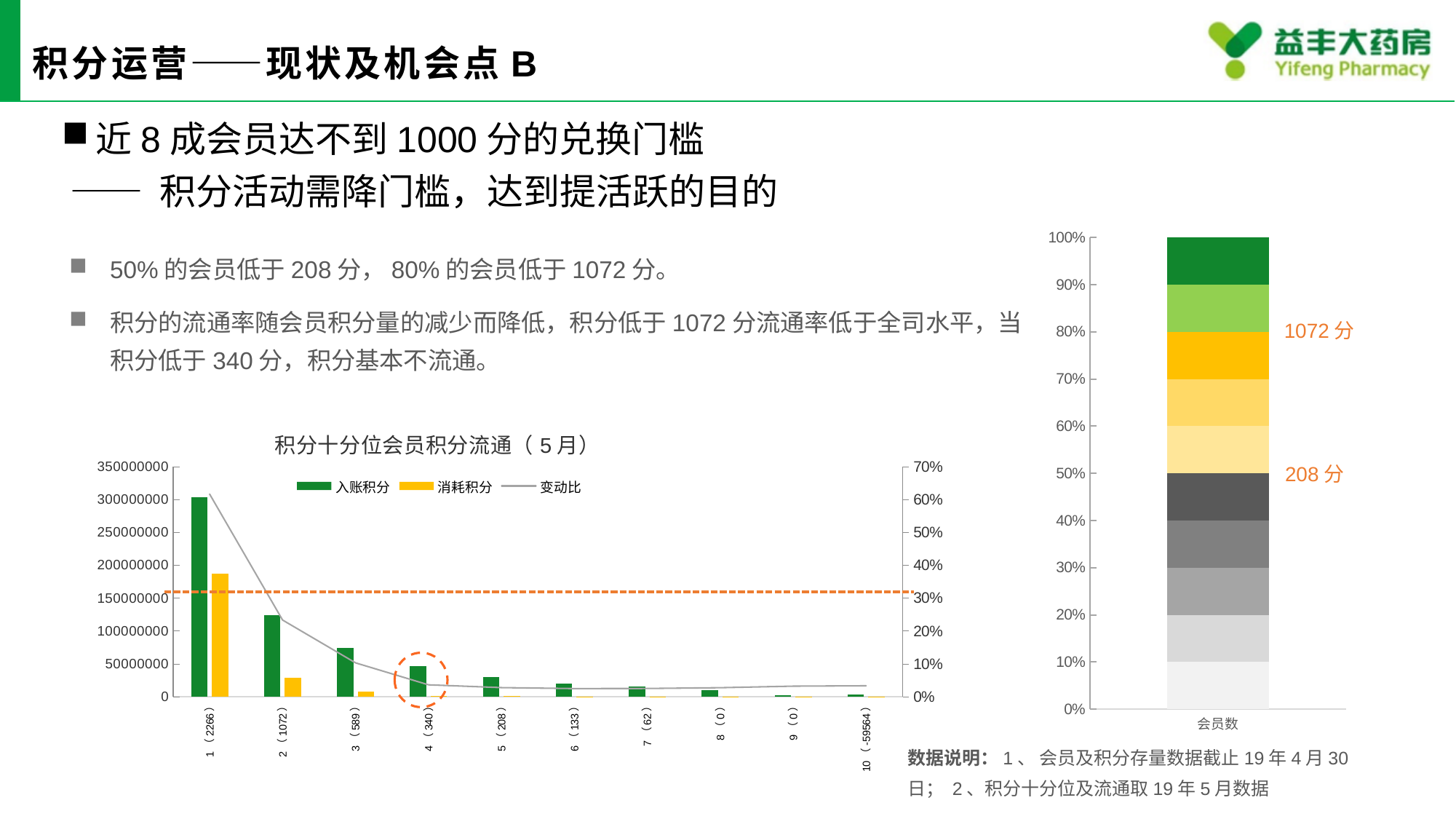

# 积分运营——现状及机会点B
近8成会员达不到1000分的兑换门槛
 —— 积分活动需降门槛，达到提活跃的目的

### Chart

| Category |  |  |  |  |  |  |  |  |  |  |
|---|---|---|---|---|---|---|---|---|---|---|
| 会员数 | 2333713.0 | 2333713.0 | 2333712.0 | 2333712.0 | 2333712.0 | 2333713.0 | 2333712.0 | 2333713.0 | 2333712.0 | 2333712.0 |
50%的会员低于208分，80%的会员低于1072分。
积分的流通率随会员积分量的减少而降低，积分低于1072分流通率低于全司水平，当积分低于340分，积分基本不流通。
1072分

### Chart: 积分十分位会员积分流通（5月）

| Category | 入账积分 | 消耗积分 | 变动比 |
|---|---|---|---|
| 1（2266） | 304399717.0 | 187914587.0 | 0.617328389303332 |
| 2（1072） | 123862510.0 | 28955117.0 | 0.233768207991264 |
| 3（589） | 73843939.0 | 7630500.0 | 0.103332786730134 |
| 4（340） | 46683191.0 | 1700091.0 | 0.0364176262072573 |
| 5（208） | 30171569.0 | 841644.0 | 0.0278952678927635 |
| 6（133） | 19706655.0 | 494884.0 | 0.0251125317817763 |
| 7（62） | 15481517.0 | 392163.0 | 0.0253310447548519 |
| 8（0） | 10510008.0 | 291128.0 | 0.027700074062741 |
| 9（0） | 2828874.0 | 91707.0 | 0.0324181989017538 |
| 10（-59564） | 3154341.0 | 105950.0 | 0.0335886323006929 |
208分

数据说明：1、 会员及积分存量数据截止19年4月30日； 2、积分十分位及流通取19年5月数据